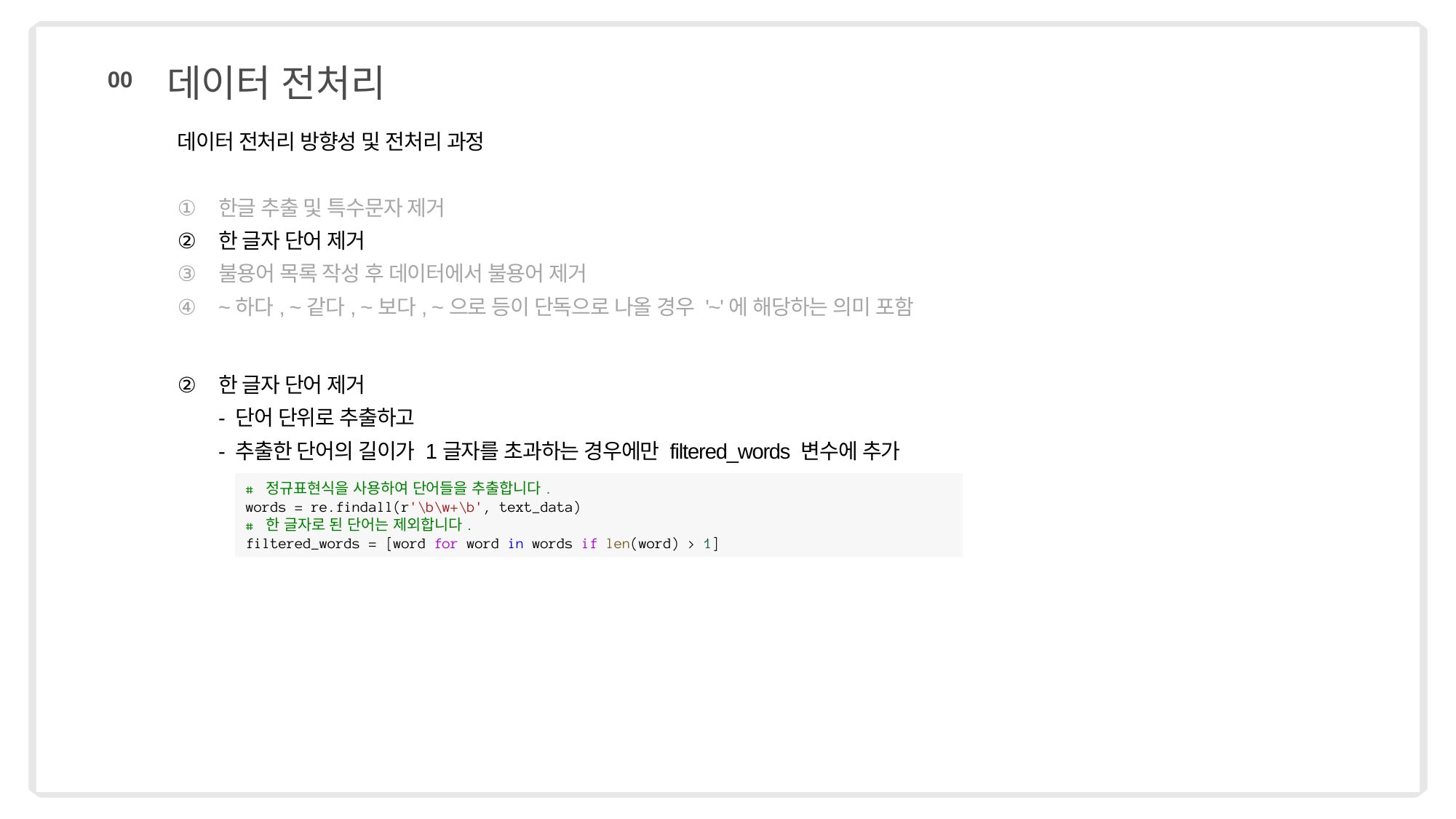

데이터 전처리
00
데이터 전처리 방향성 및 전처리 과정

한글 추출 및 특수문자 제거
한 글자 단어 제거
불용어 목록 작성 후 데이터에서 불용어 제거
~하다, ~같다, ~보다, ~으로 등이 단독으로 나올 경우 '~'에 해당하는 의미 포함
한 글자 단어 제거
- 단어 단위로 추출하고
- 추출한 단어의 길이가 1글자를 초과하는 경우에만 filtered_words 변수에 추가
# 정규표현식을 사용하여 단어들을 추출합니다.
words = re.findall(r'\b\w+\b', text_data)
# 한 글자로 된 단어는 제외합니다.
filtered_words = [word for word in words if len(word) > 1]